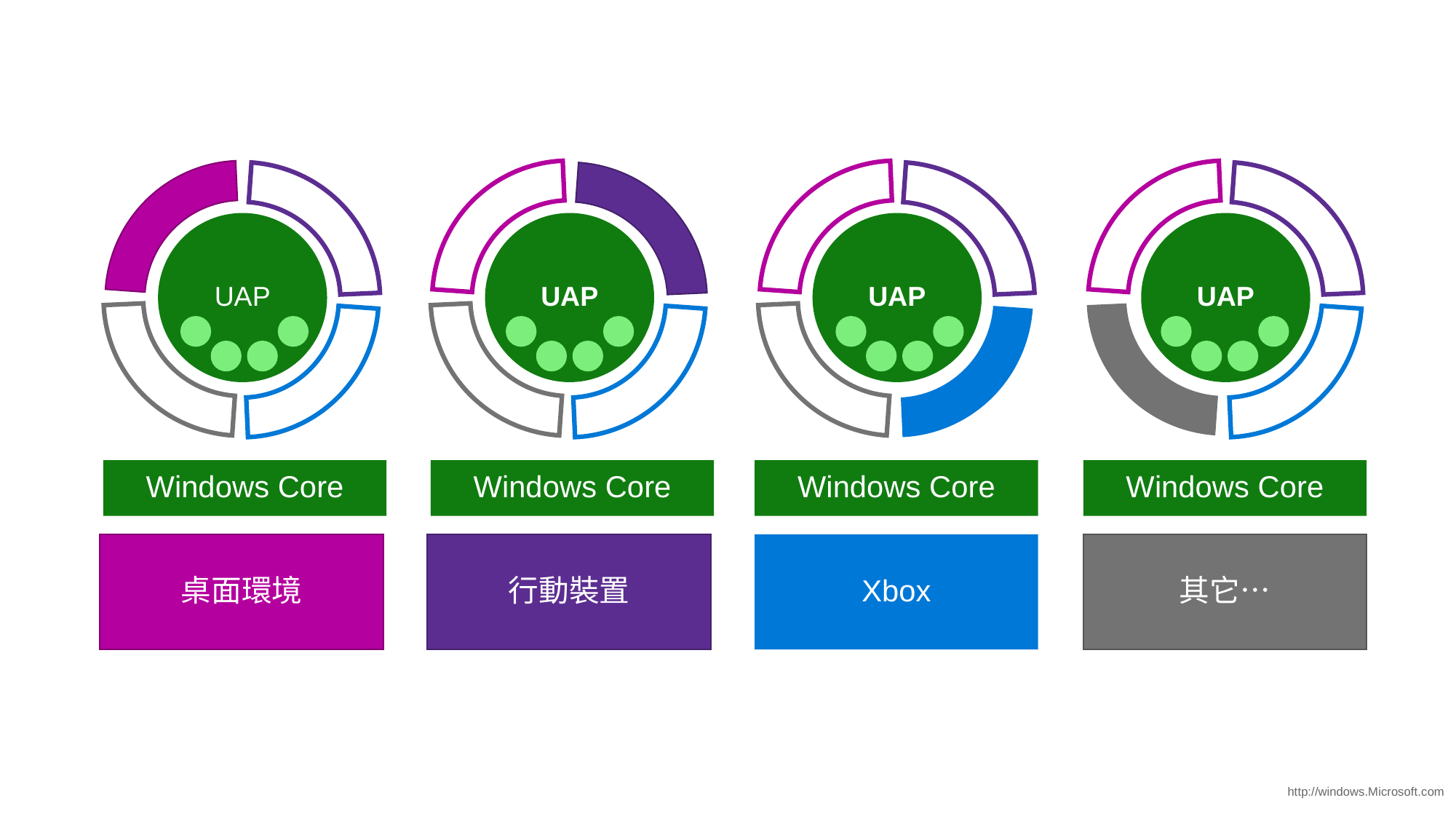

UAP
UAP
UAP
UAP

Windows Core
Windows Core
Windows Core
Windows Core
桌面環境
行動裝置
Xbox
其它…